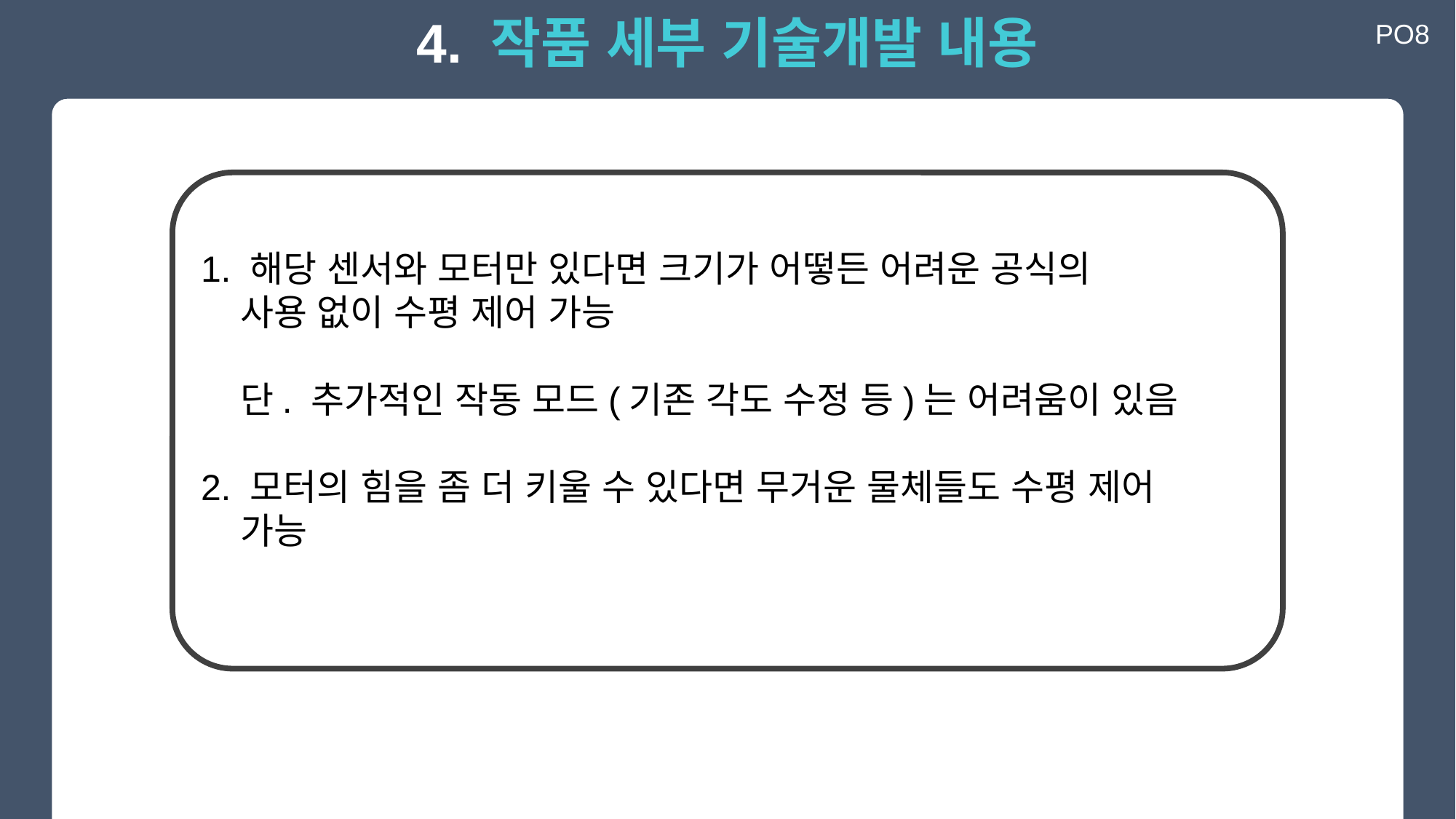

4. 작품 세부 기술개발 내용
PO8
1. 해당 센서와 모터만 있다면 크기가 어떻든 어려운 공식의
   사용 없이 수평 제어 가능

   단. 추가적인 작동 모드(기존 각도 수정 등)는 어려움이 있음

2. 모터의 힘을 좀 더 키울 수 있다면 무거운 물체들도 수평 제어
   가능